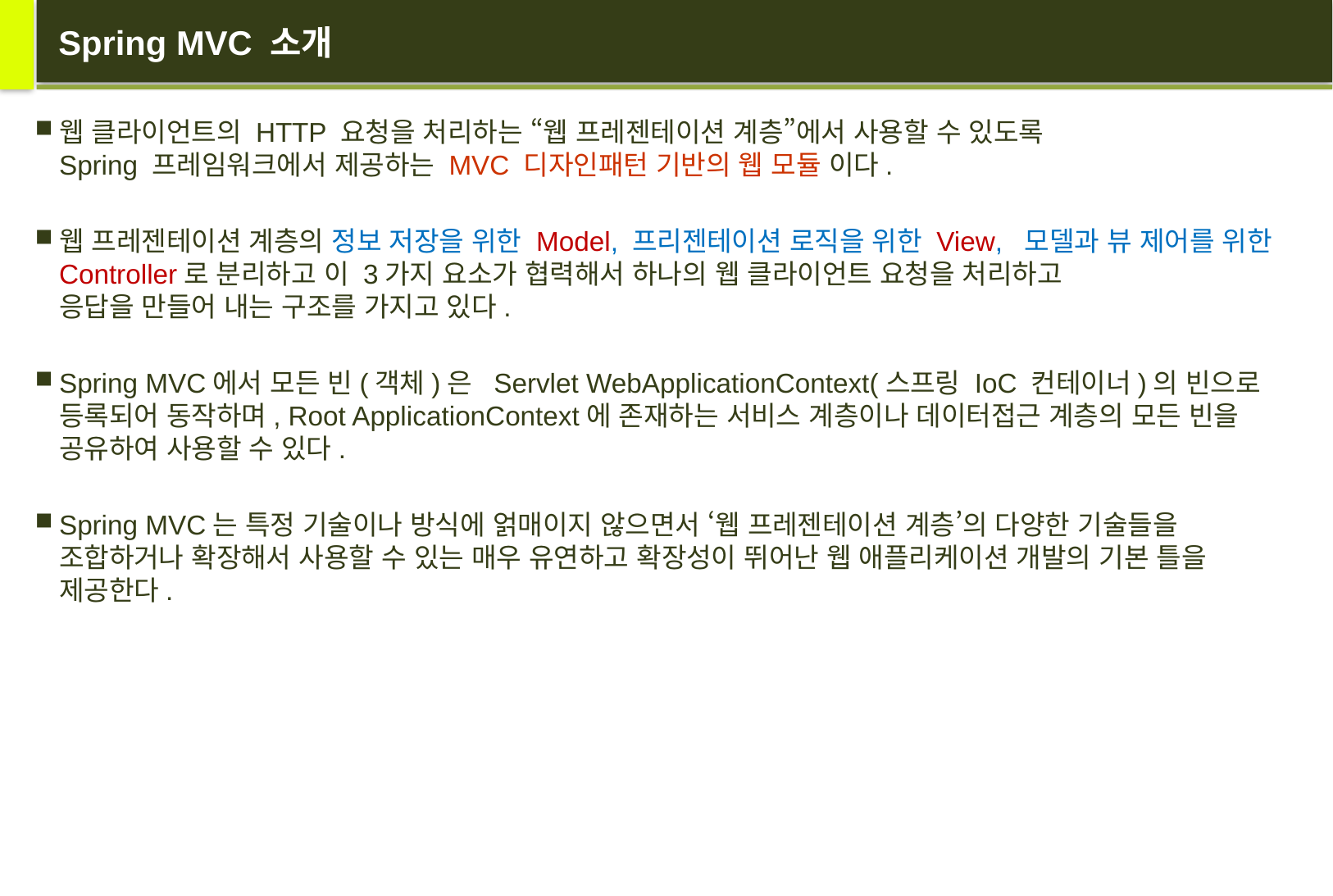

# Spring MVC 소개
웹 클라이언트의 HTTP 요청을 처리하는 “웹 프레젠테이션 계층”에서 사용할 수 있도록
Spring 프레임워크에서 제공하는 MVC 디자인패턴 기반의 웹 모듈 이다.

웹 프레젠테이션 계층의 정보 저장을 위한 Model, 프리젠테이션 로직을 위한 View,  모델과 뷰 제어를 위한 Controller로 분리하고 이 3가지 요소가 협력해서 하나의 웹 클라이언트 요청을 처리하고
응답을 만들어 내는 구조를 가지고 있다.

Spring MVC에서 모든 빈(객체)은  Servlet WebApplicationContext(스프링 IoC 컨테이너)의 빈으로  등록되어 동작하며, Root ApplicationContext에 존재하는 서비스 계층이나 데이터접근 계층의 모든 빈을 공유하여 사용할 수 있다.

Spring MVC는 특정 기술이나 방식에 얽매이지 않으면서 ‘웹 프레젠테이션 계층’의 다양한 기술들을 조합하거나 확장해서 사용할 수 있는 매우 유연하고 확장성이 뛰어난 웹 애플리케이션 개발의 기본 틀을 제공한다.